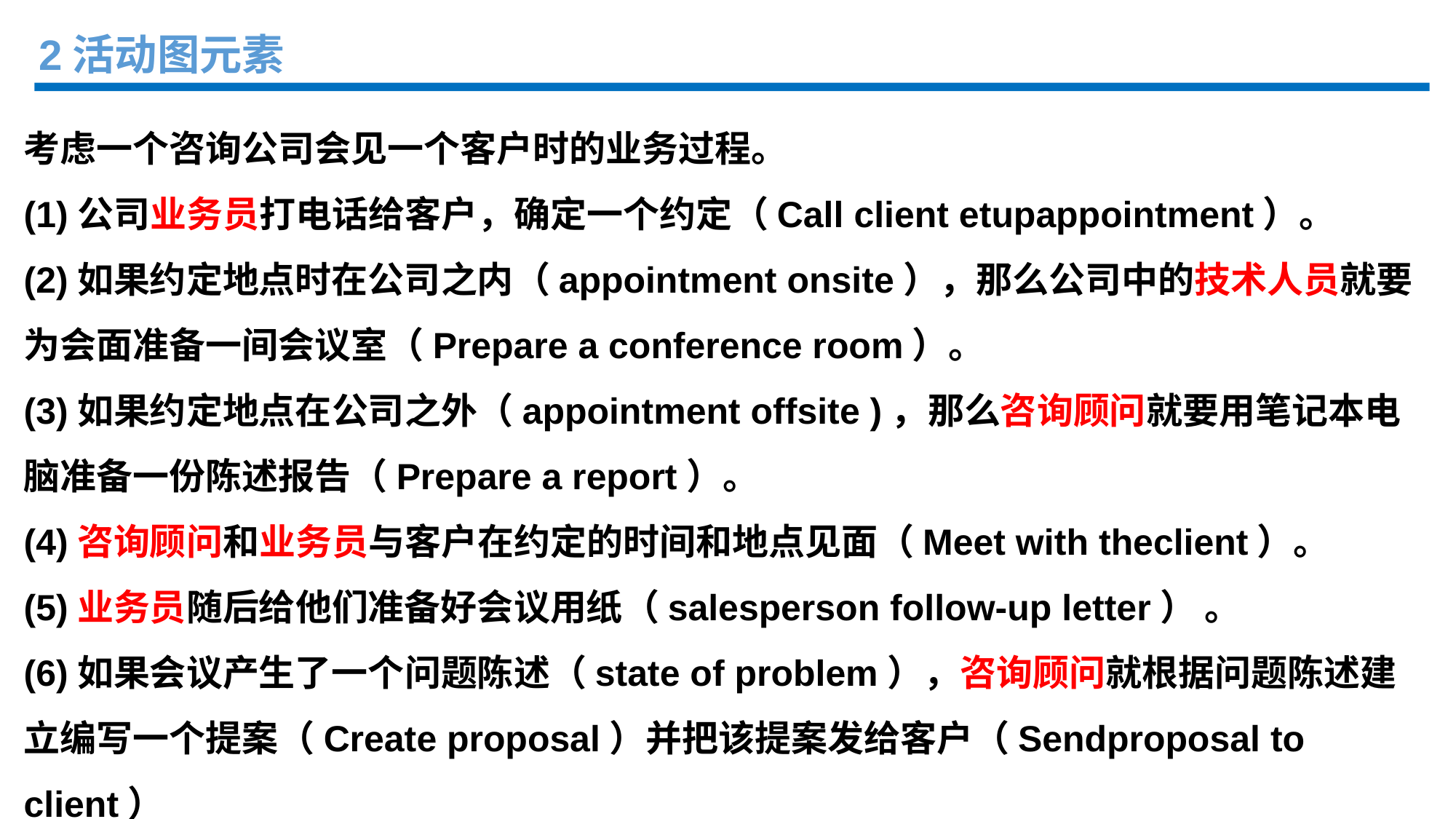

2活动图元素
考虑一个咨询公司会见一个客户时的业务过程。
(1)公司业务员打电话给客户，确定一个约定（Call client etupappointment）。
(2)如果约定地点时在公司之内（appointment onsite），那么公司中的技术人员就要为会面准备一间会议室（Prepare a conference room）。
(3)如果约定地点在公司之外（appointment offsite )，那么咨询顾问就要用笔记本电脑准备一份陈述报告（Prepare a report）。
(4)咨询顾问和业务员与客户在约定的时间和地点见面（Meet with theclient）。
(5)业务员随后给他们准备好会议用纸（salesperson follow-up letter） 。
(6)如果会议产生了一个问题陈述（state of problem），咨询顾问就根据问题陈述建立编写一个提案（Create proposal）并把该提案发给客户（Sendproposal to client）